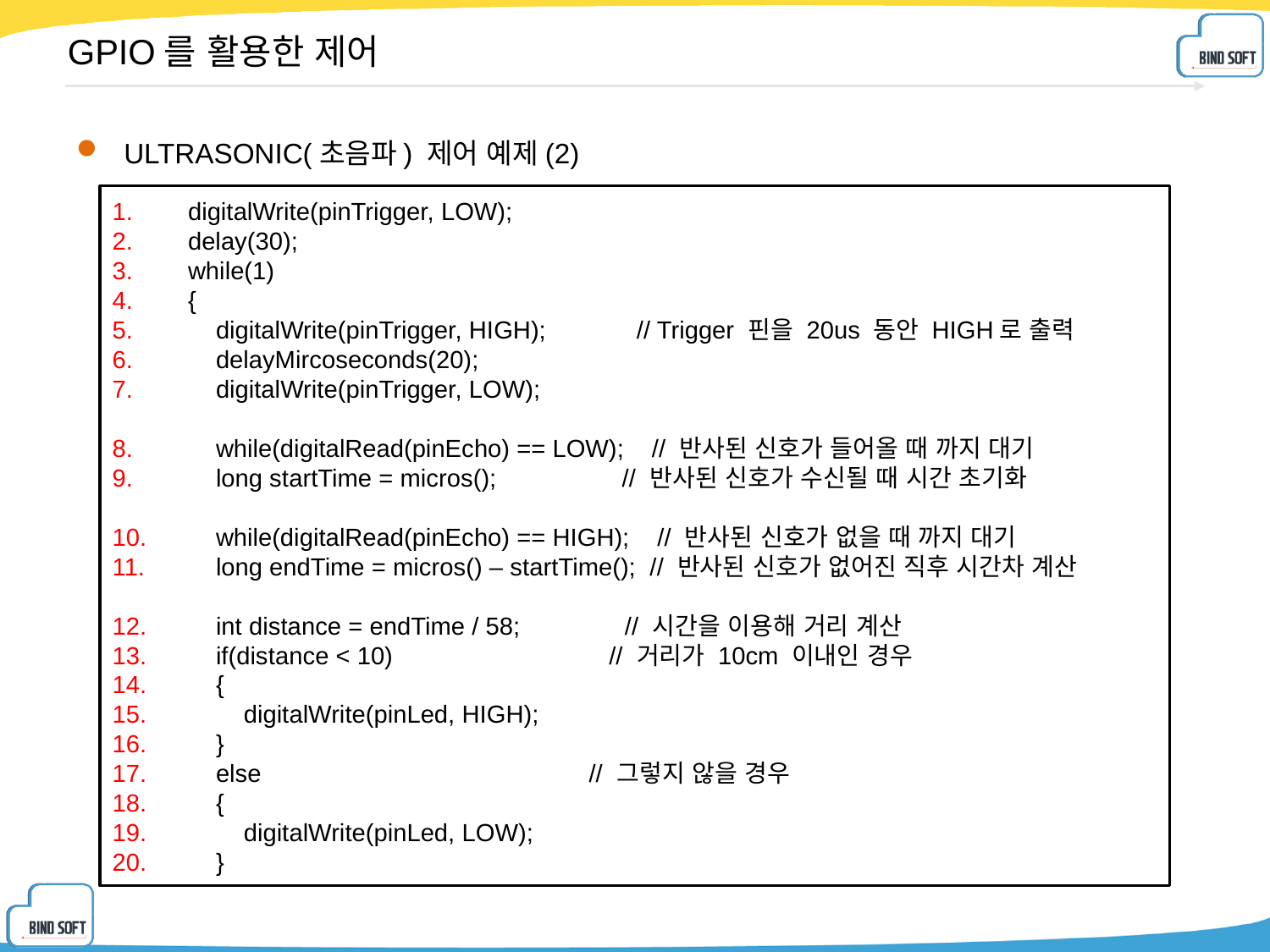

# GPIO를 활용한 제어
ULTRASONIC(초음파) 제어 예제(2)

    digitalWrite(pinTrigger, LOW);
    delay(30);
    while(1)
    {
        digitalWrite(pinTrigger, HIGH);             // Trigger 핀을 20us 동안 HIGH로 출력
        delayMircoseconds(20);
        digitalWrite(pinTrigger, LOW);

        while(digitalRead(pinEcho) == LOW);    // 반사된 신호가 들어올 때 까지 대기
        long startTime = micros();                  // 반사된 신호가 수신될 때 시간 초기화

        while(digitalRead(pinEcho) == HIGH);    // 반사된 신호가 없을 때 까지 대기
        long endTime = micros() – startTime();  // 반사된 신호가 없어진 직후 시간차 계산

        int distance = endTime / 58;               // 시간을 이용해 거리 계산
        if(distance < 10)                               // 거리가 10cm 이내인 경우
        {
            digitalWrite(pinLed, HIGH);
        }
        else                                               // 그렇지 않을 경우
        {
            digitalWrite(pinLed, LOW);
        }